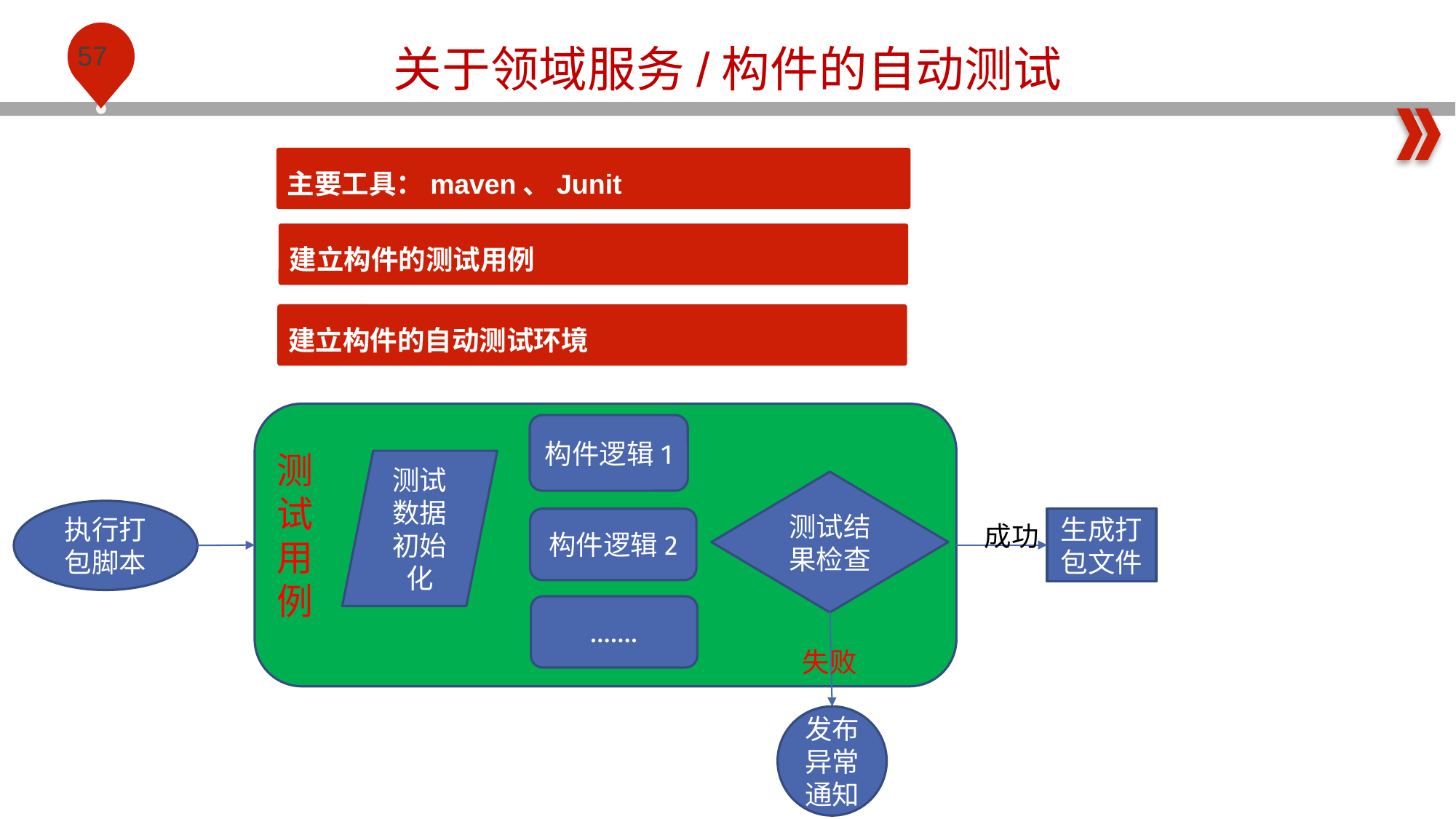

关于领域服务/构件的自动测试

主要工具：maven、Junit

建立构件的测试用例

建立构件的自动测试环境

构件逻辑1
测试用例
测试数据初始化
测试结果检查
执行打包脚本
生成打包文件
构件逻辑2
成功
…….
失败
发布异常通知